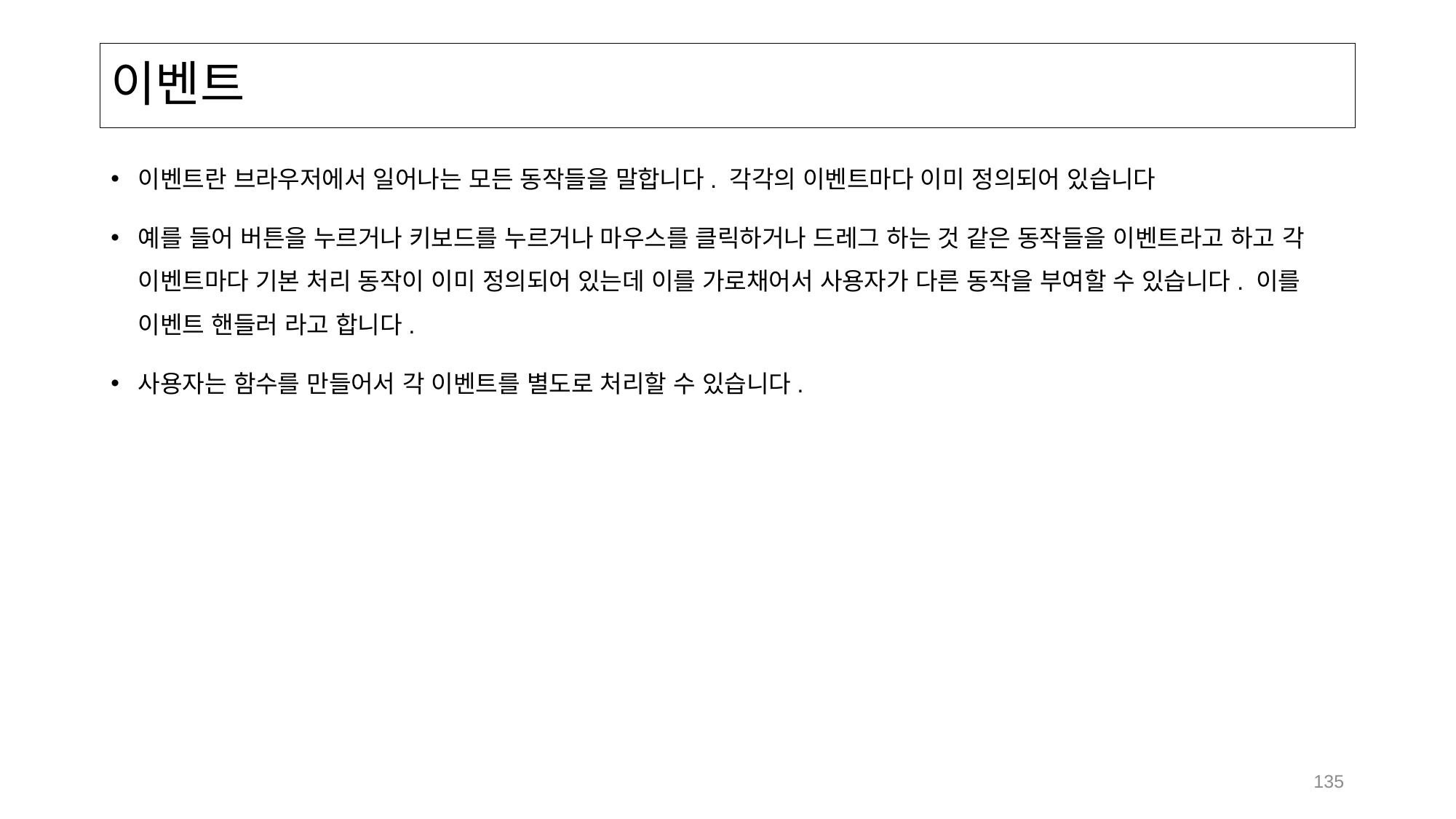

# 이벤트
이벤트란 브라우저에서 일어나는 모든 동작들을 말합니다. 각각의 이벤트마다 이미 정의되어 있습니다
예를 들어 버튼을 누르거나 키보드를 누르거나 마우스를 클릭하거나 드레그 하는 것 같은 동작들을 이벤트라고 하고 각 이벤트마다 기본 처리 동작이 이미 정의되어 있는데 이를 가로채어서 사용자가 다른 동작을 부여할 수 있습니다. 이를 이벤트 핸들러 라고 합니다.
사용자는 함수를 만들어서 각 이벤트를 별도로 처리할 수 있습니다.
135